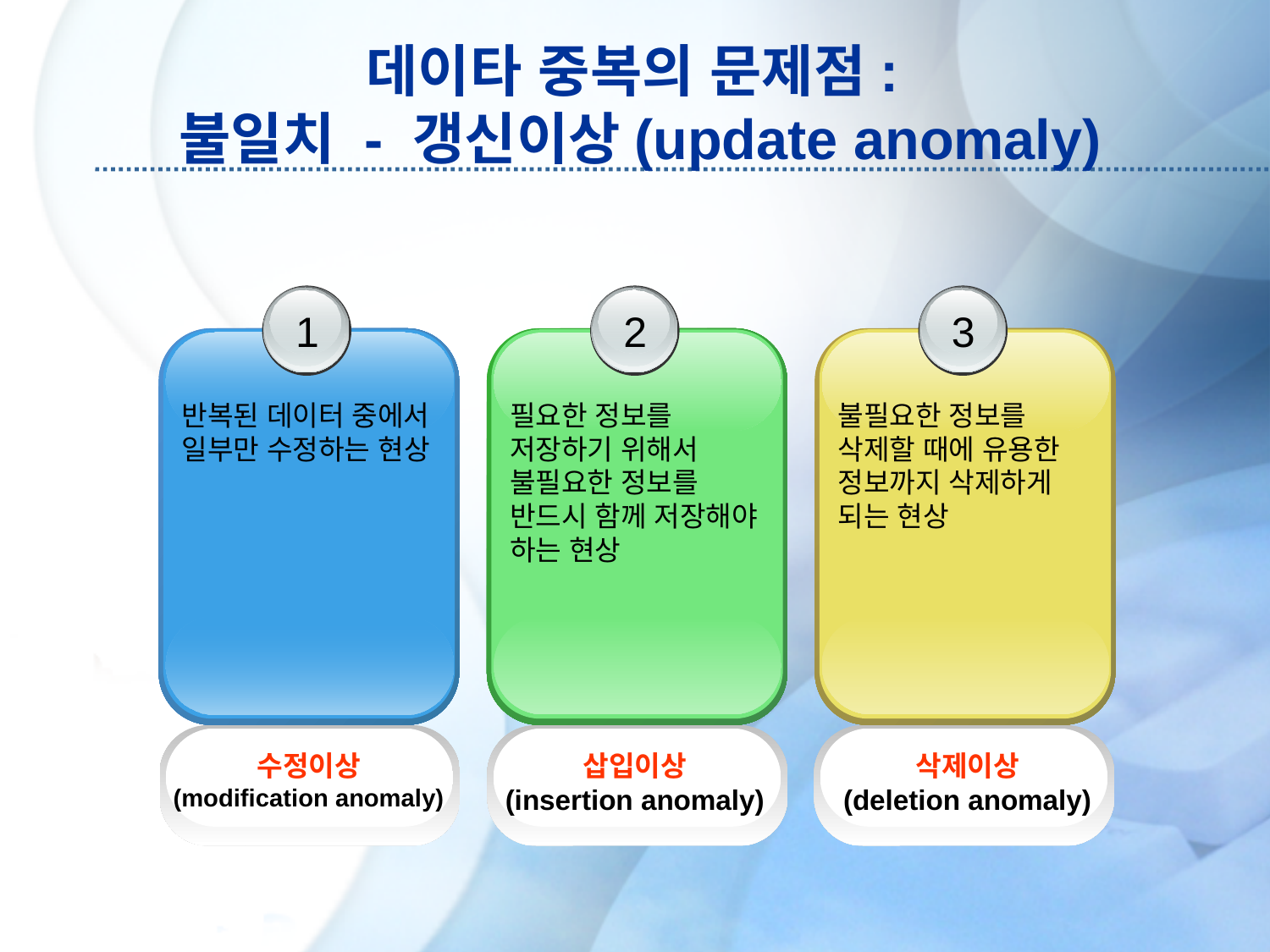

# 데이타 중복의 문제점: 불일치 - 갱신이상(update anomaly)

1

반복된 데이터 중에서 일부만 수정하는 현상

2

필요한 정보를 저장하기 위해서 불필요한 정보를 반드시 함께 저장해야 하는 현상

3

불필요한 정보를 삭제할 때에 유용한 정보까지 삭제하게 되는 현상

수정이상
(modification anomaly)
삽입이상
(insertion anomaly)
삭제이상
(deletion anomaly)